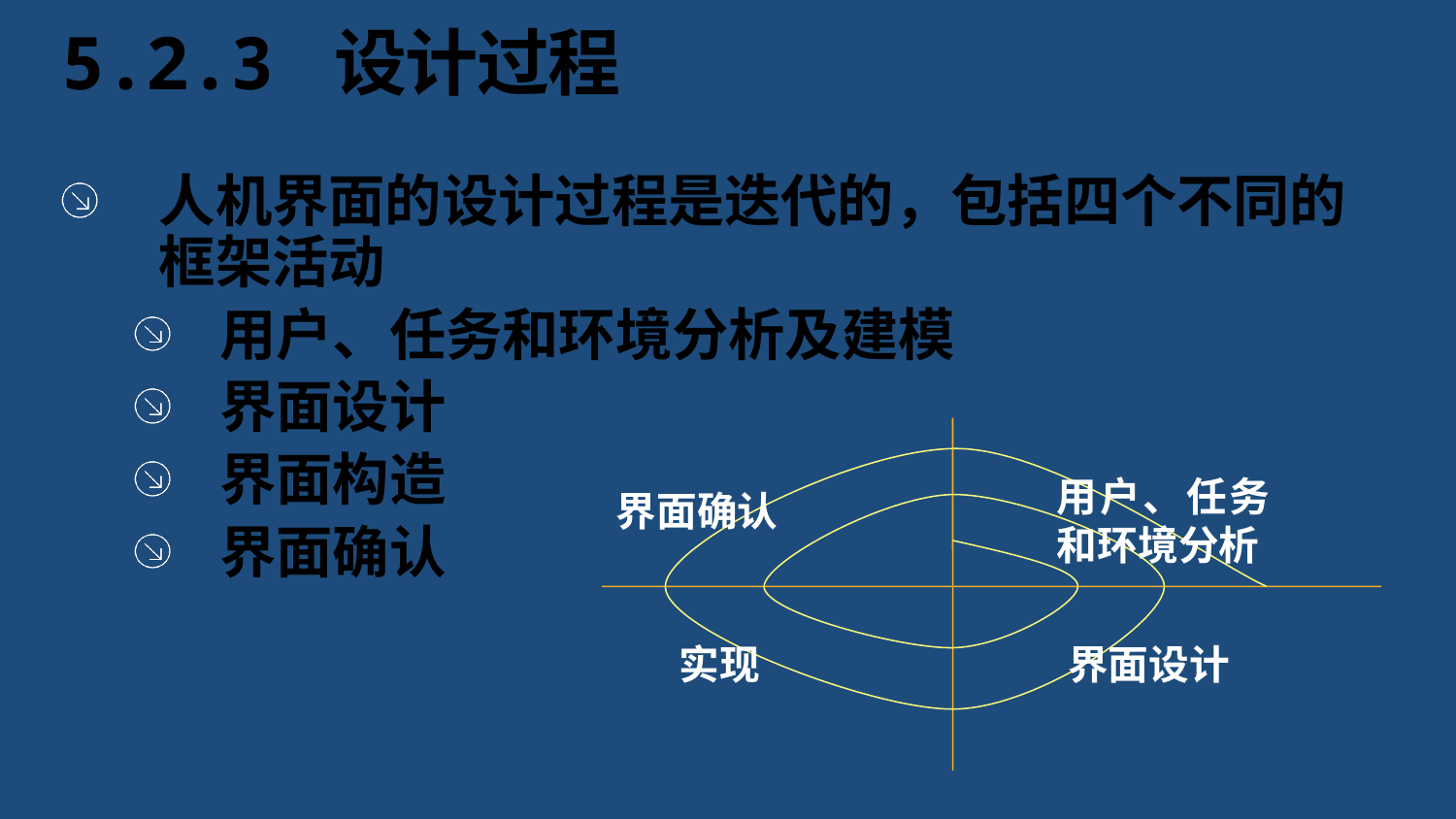

# 5.2.3 设计过程
人机界面的设计过程是迭代的，包括四个不同的框架活动
用户、任务和环境分析及建模
界面设计
界面构造
界面确认

用户、任务和环境分析
界面确认

实现
界面设计